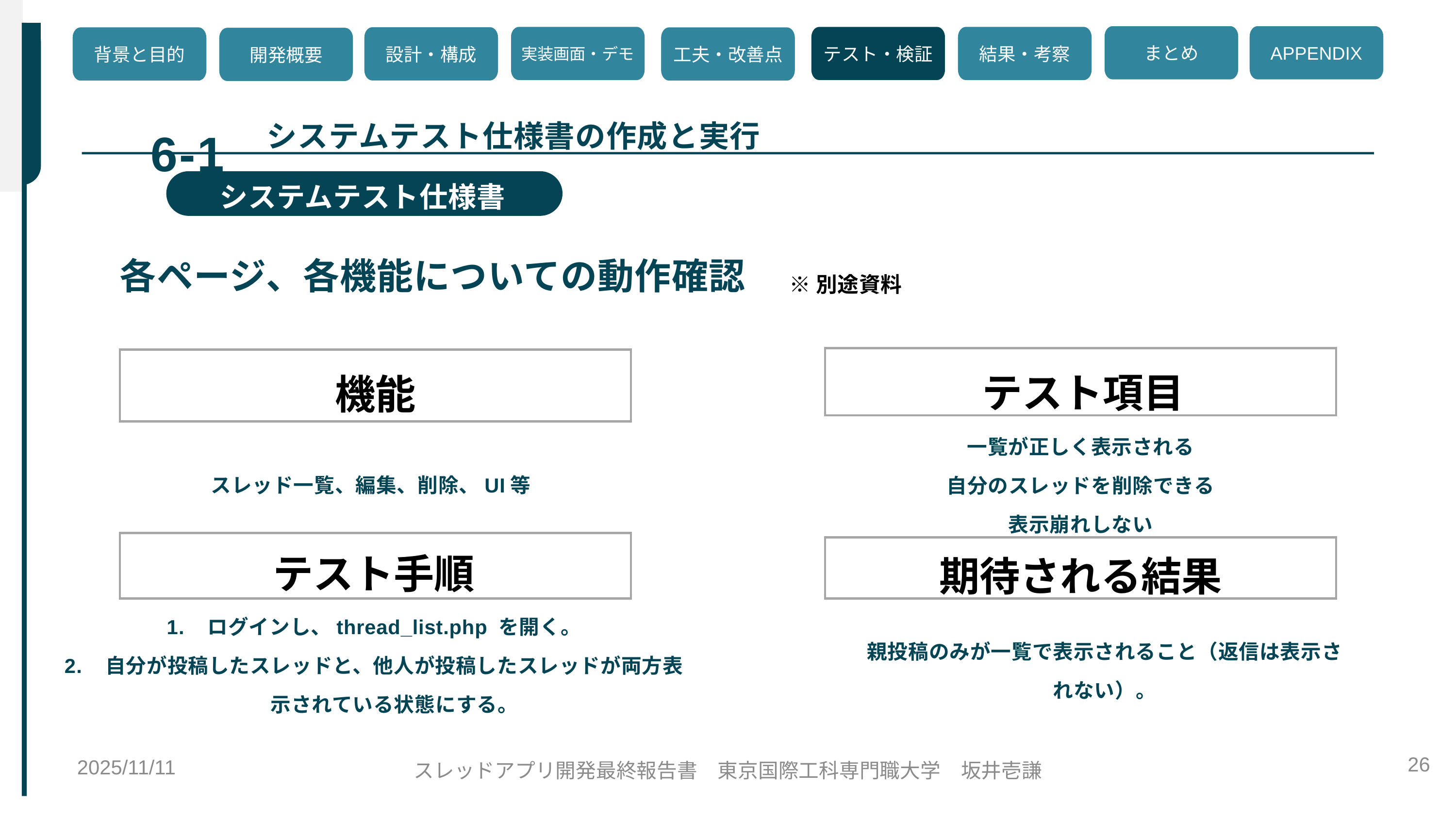

6-1
まとめ
APPENDIX
実装画面・デモ
テスト・検証
結果・考察
設計・構成
背景と目的
工夫・改善点
開発概要
システムテスト仕様書の作成と実行

システムテスト仕様書
各ページ、各機能についての動作確認
※別途資料

テスト項目
機能
一覧が正しく表示される
自分のスレッドを削除できる
表示崩れしない
スレッド一覧、編集、削除、UI等

テスト手順

期待される結果
ログインし、thread_list.php を開く。
自分が投稿したスレッドと、他人が投稿したスレッドが両方表示されている状態にする。
親投稿のみが一覧で表示されること（返信は表示されない）。
2025/11/11
26
スレッドアプリ開発最終報告書　東京国際工科専門職大学　坂井壱謙